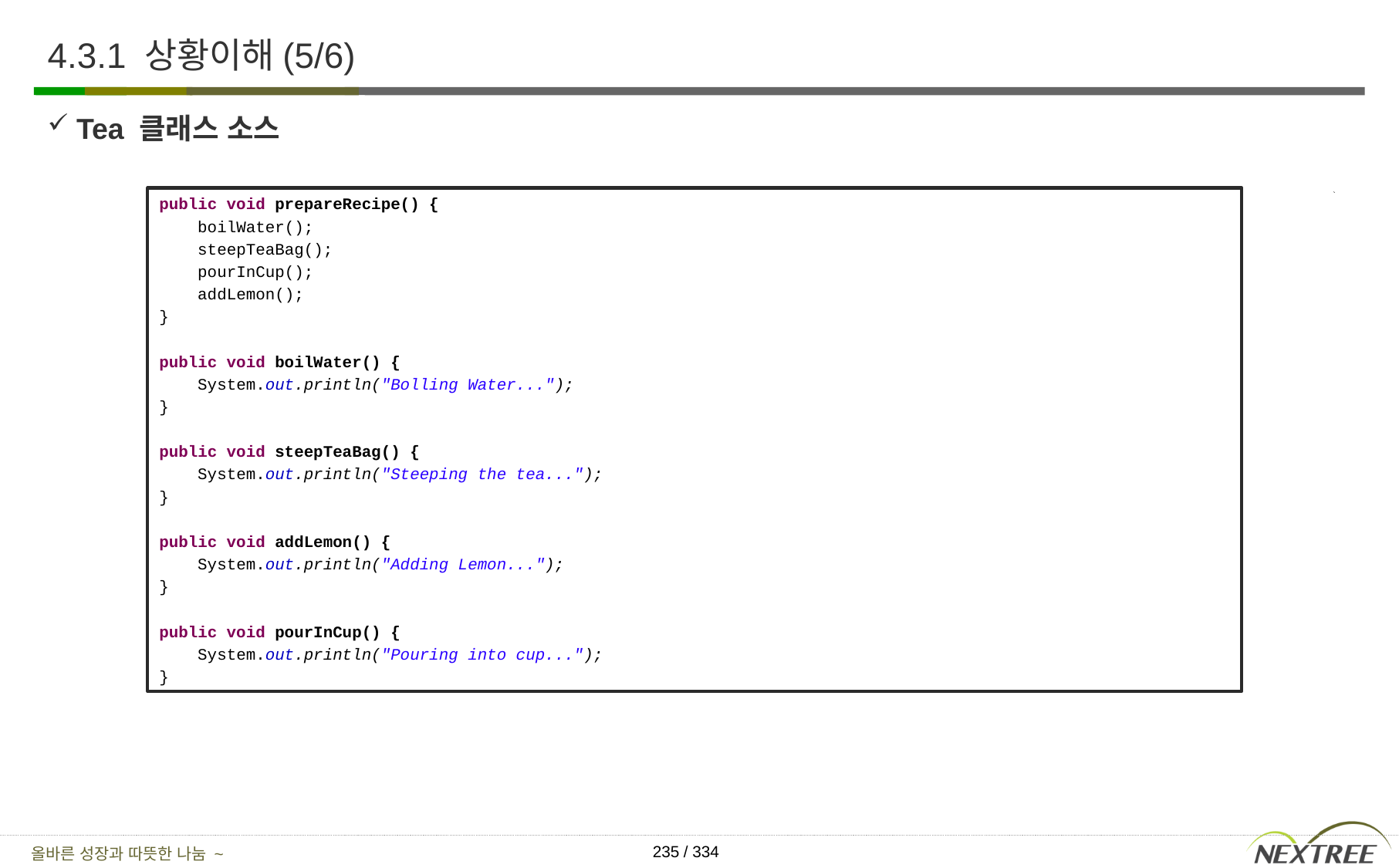

# 4.3.1 상황이해(5/6)
Tea 클래스 소스
public void prepareRecipe() {
    boilWater();
    steepTeaBag();
    pourInCup();
    addLemon();
}

public void boilWater() {
    System.out.println("Bolling Water...");
}

public void steepTeaBag() {
    System.out.println("Steeping the tea...");
}

public void addLemon() {
    System.out.println("Adding Lemon...");
}

public void pourInCup() {
    System.out.println("Pouring into cup...");
}